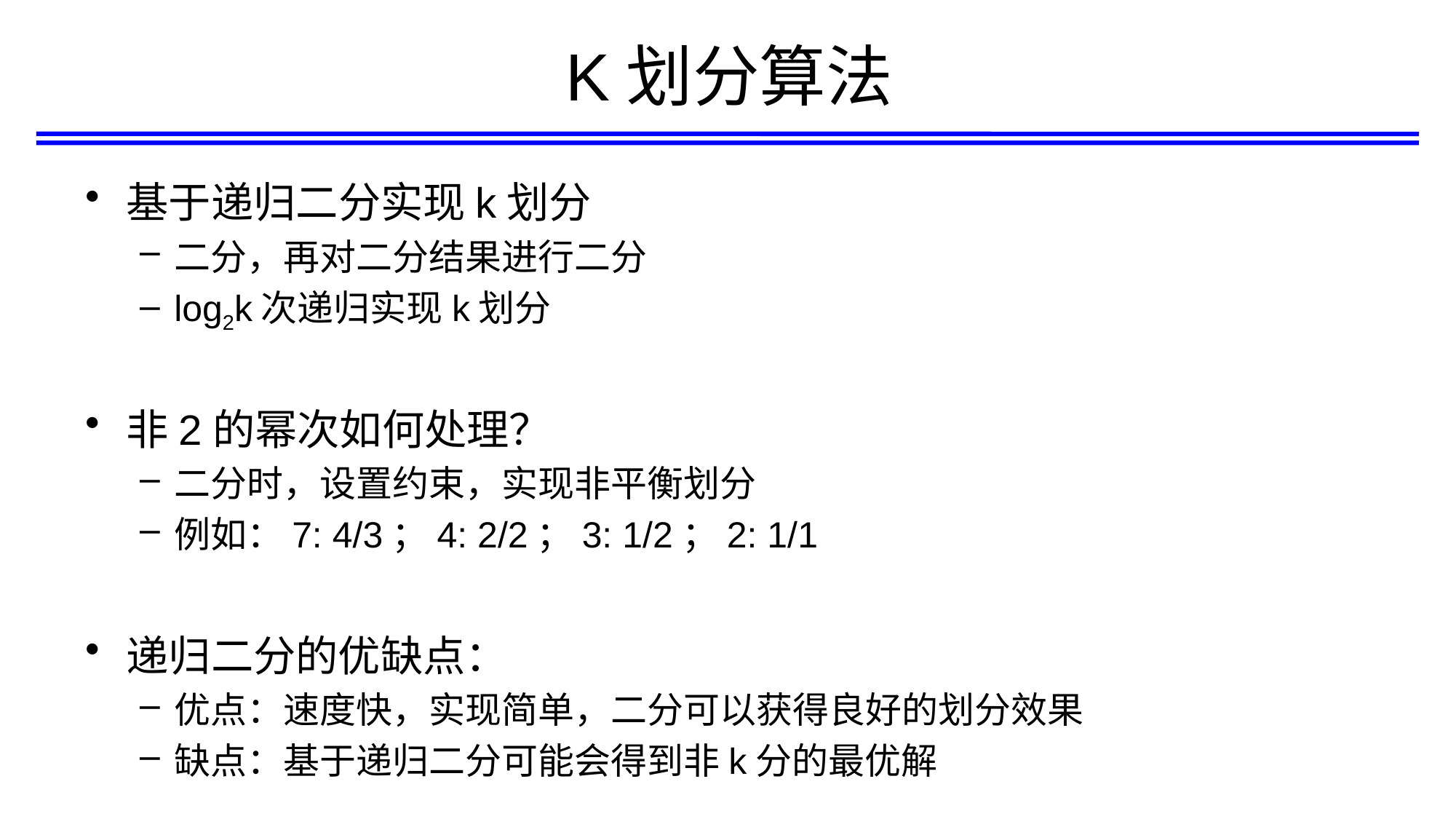

# K划分算法
基于递归二分实现k划分
二分，再对二分结果进行二分
log2k次递归实现k划分

非2的幂次如何处理？
二分时，设置约束，实现非平衡划分
例如：7: 4/3；4: 2/2；3: 1/2；2: 1/1

递归二分的优缺点：
优点：速度快，实现简单，二分可以获得良好的划分效果
缺点：基于递归二分可能会得到非k分的最优解